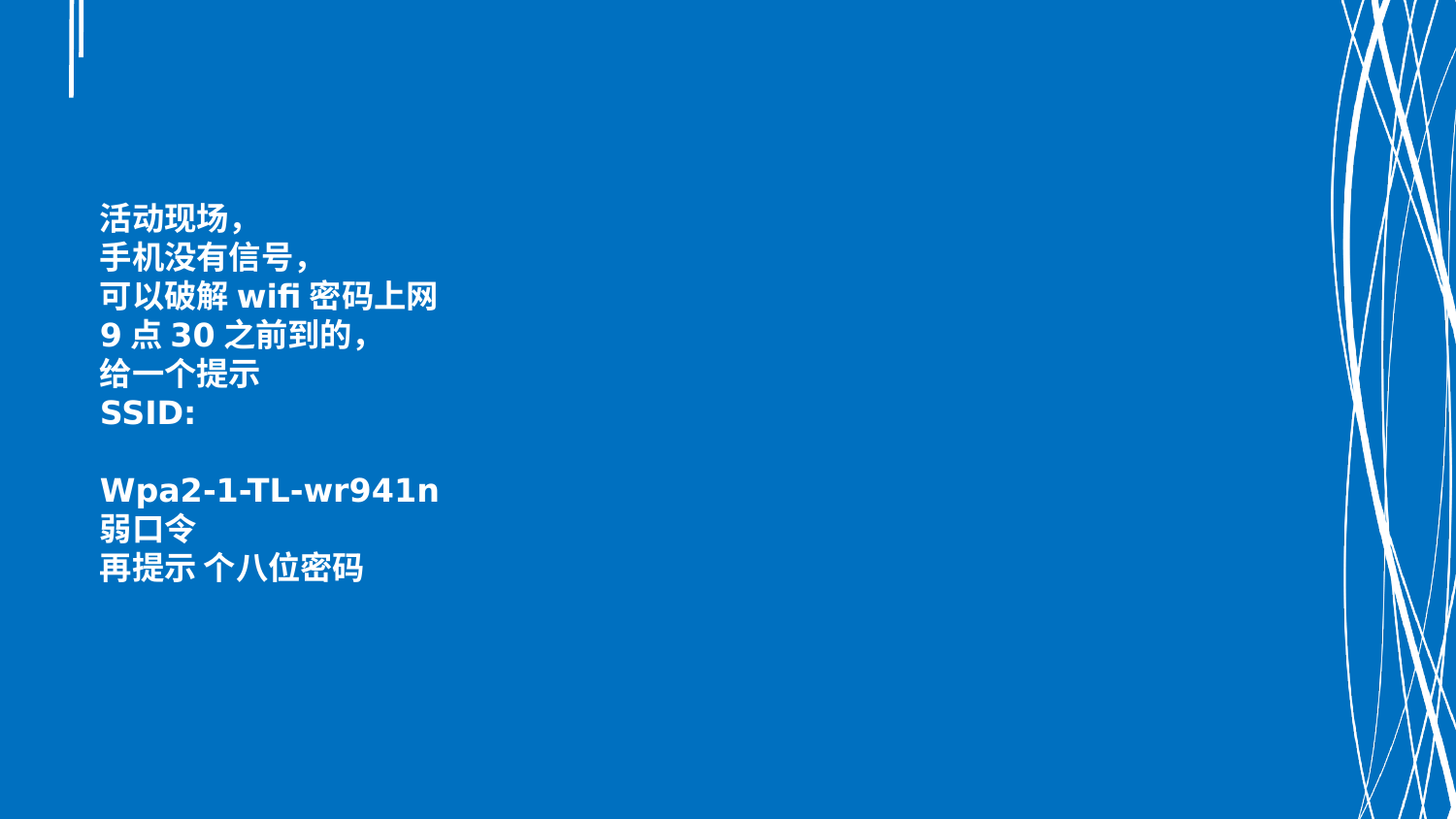

活动现场，
手机没有信号，
可以破解wifi密码上网
9点30之前到的，
给一个提示
SSID:

Wpa2-1-TL-wr941n
弱口令
再提示 个八位密码